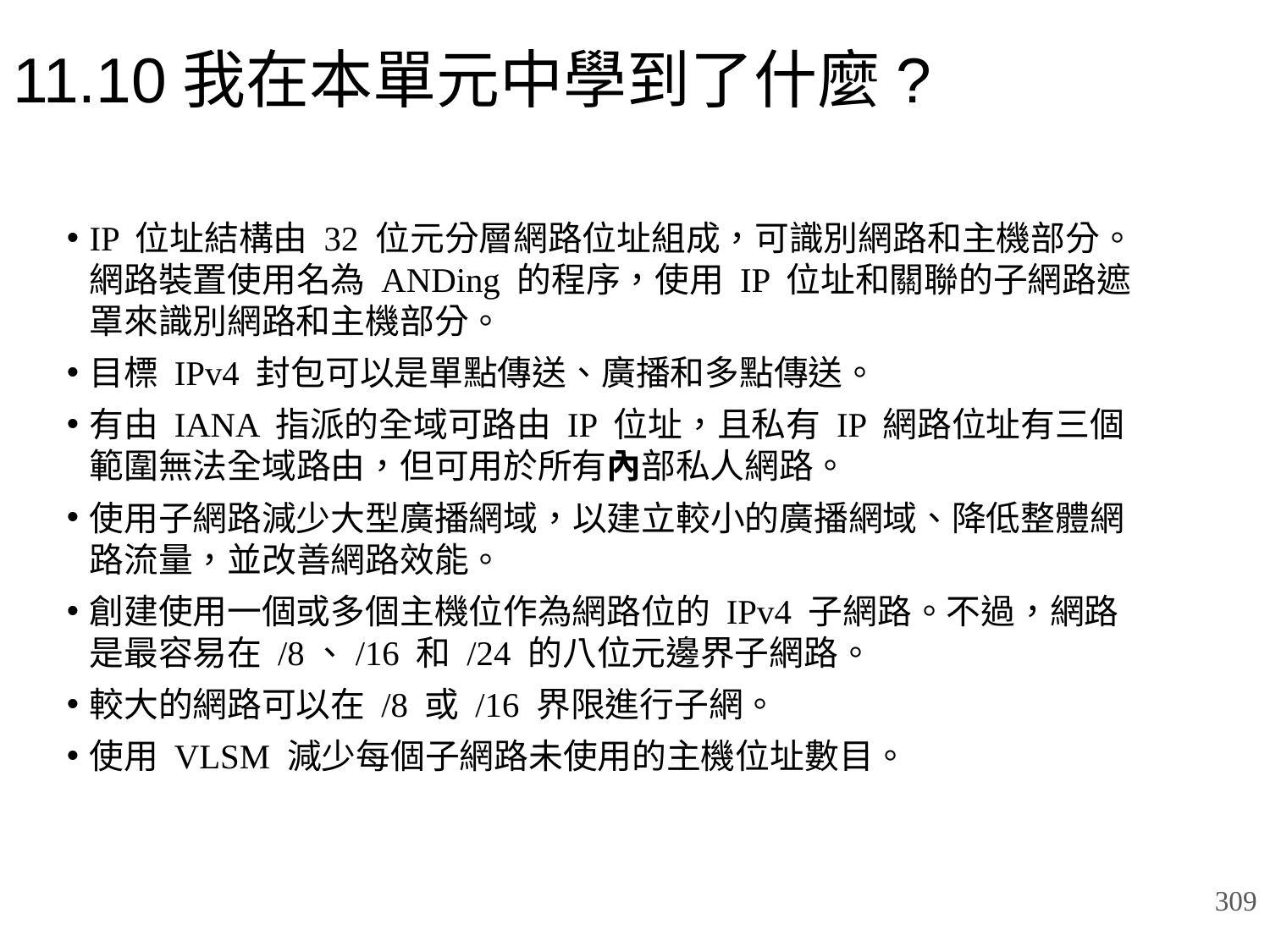

# 11.10我在本單元中學到了什麼?
IP 位址結構由 32 位元分層網路位址組成，可識別網路和主機部分。網路裝置使用名為 ANDing 的程序，使用 IP 位址和關聯的子網路遮罩來識別網路和主機部分。
目標 IPv4 封包可以是單點傳送、廣播和多點傳送。
有由 IANA 指派的全域可路由 IP 位址，且私有 IP 網路位址有三個範圍無法全域路由，但可用於所有內部私人網路。
使用子網路減少大型廣播網域，以建立較小的廣播網域、降低整體網路流量，並改善網路效能。
創建使用一個或多個主機位作為網路位的 IPv4 子網路。不過，網路是最容易在 /8、/16 和 /24 的八位元邊界子網路。
較大的網路可以在 /8 或 /16 界限進行子網。
使用 VLSM 減少每個子網路未使用的主機位址數目。

309